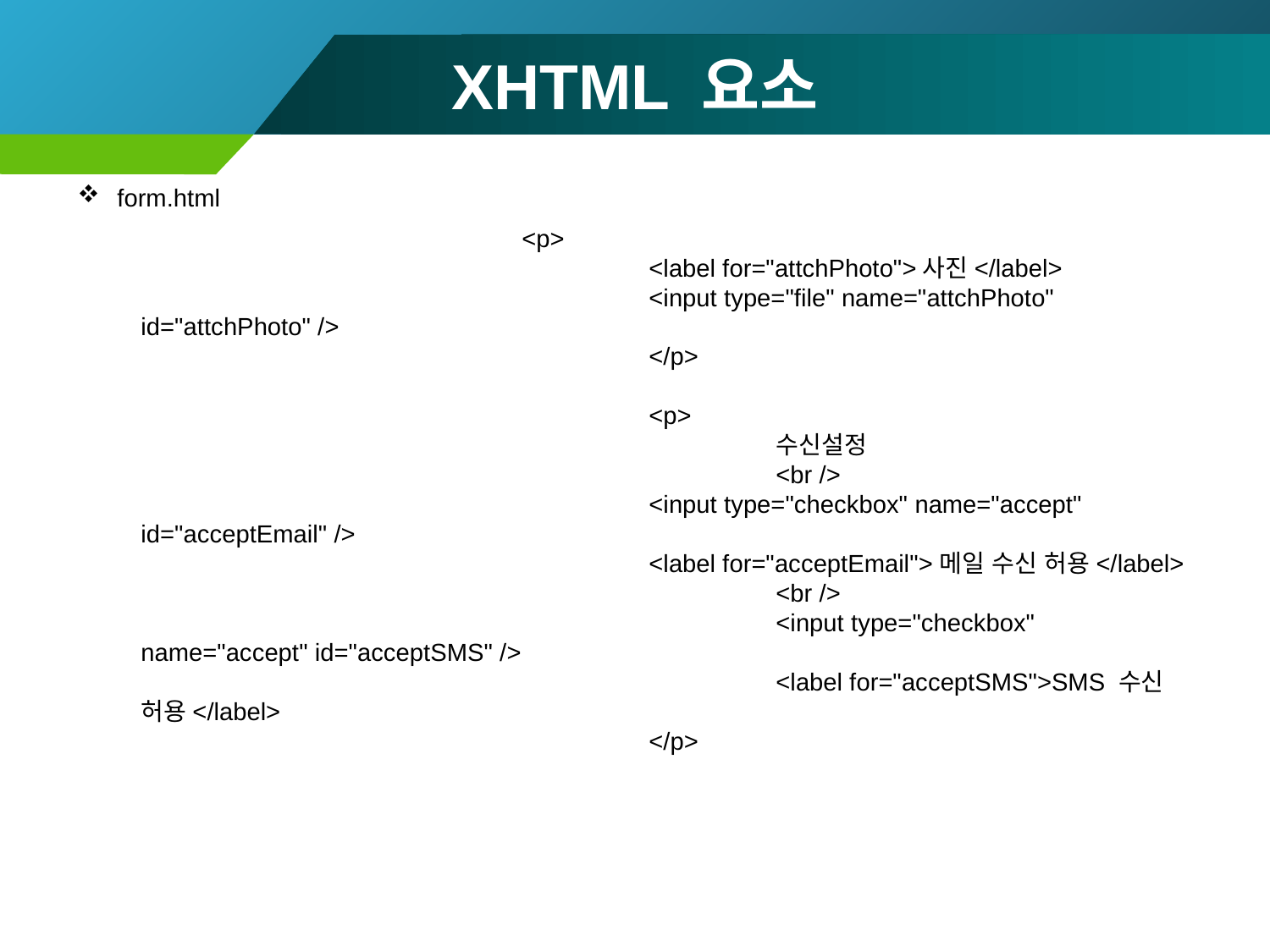

# XHTML 요소
form.html
        			<p>
				<label for="attchPhoto">사진</label>
				<input type="file" name="attchPhoto" id="attchPhoto" />
				</p>

				<p>
					수신설정
					<br />
				<input type="checkbox" name="accept" id="acceptEmail" />
				<label for="acceptEmail">메일 수신 허용</label>
					<br />
					<input type="checkbox" name="accept" id="acceptSMS" />
					<label for="acceptSMS">SMS 수신 허용</label>
				</p>
118